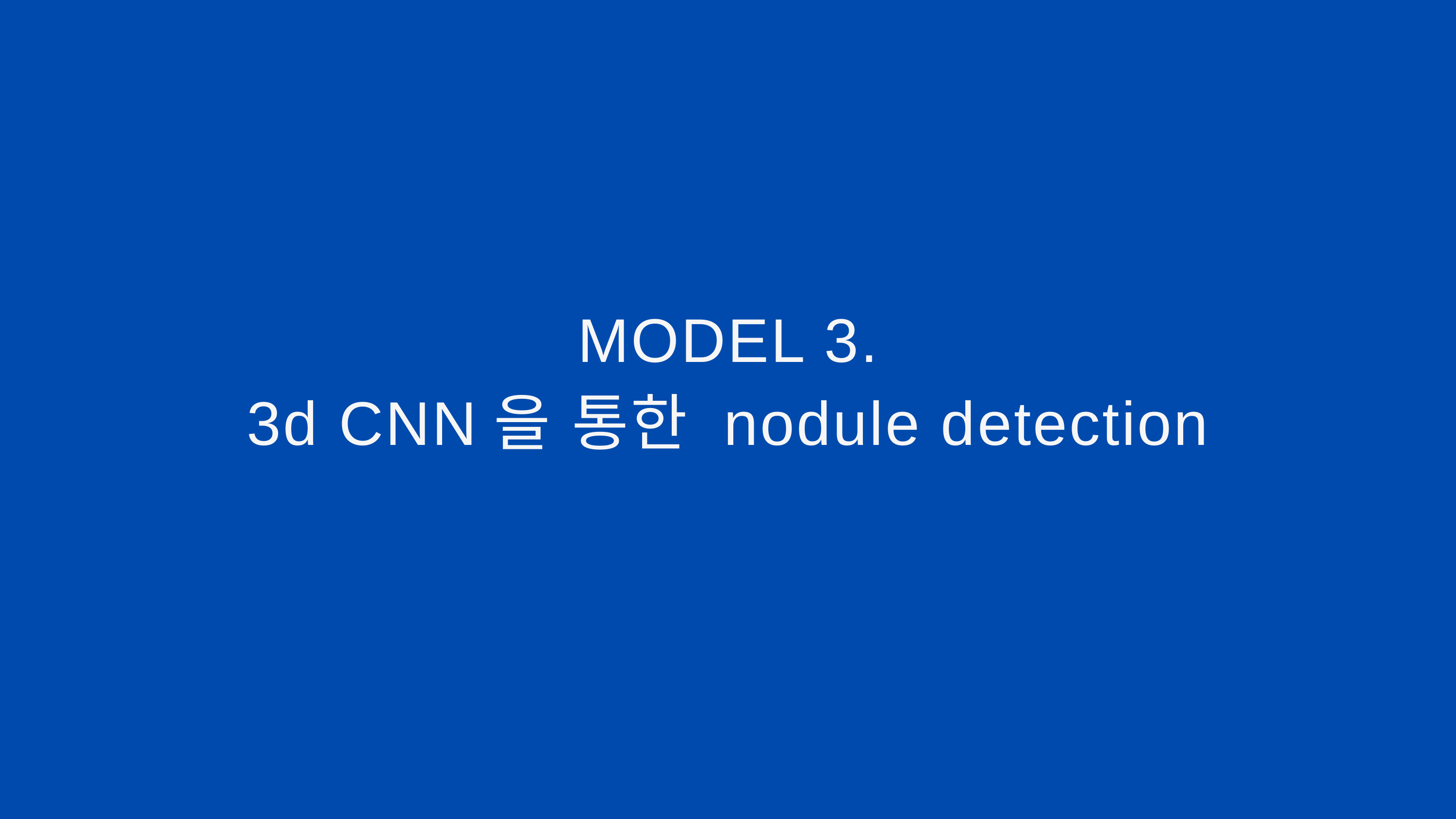

MODEL 3.
3d CNN을 통한 nodule detection